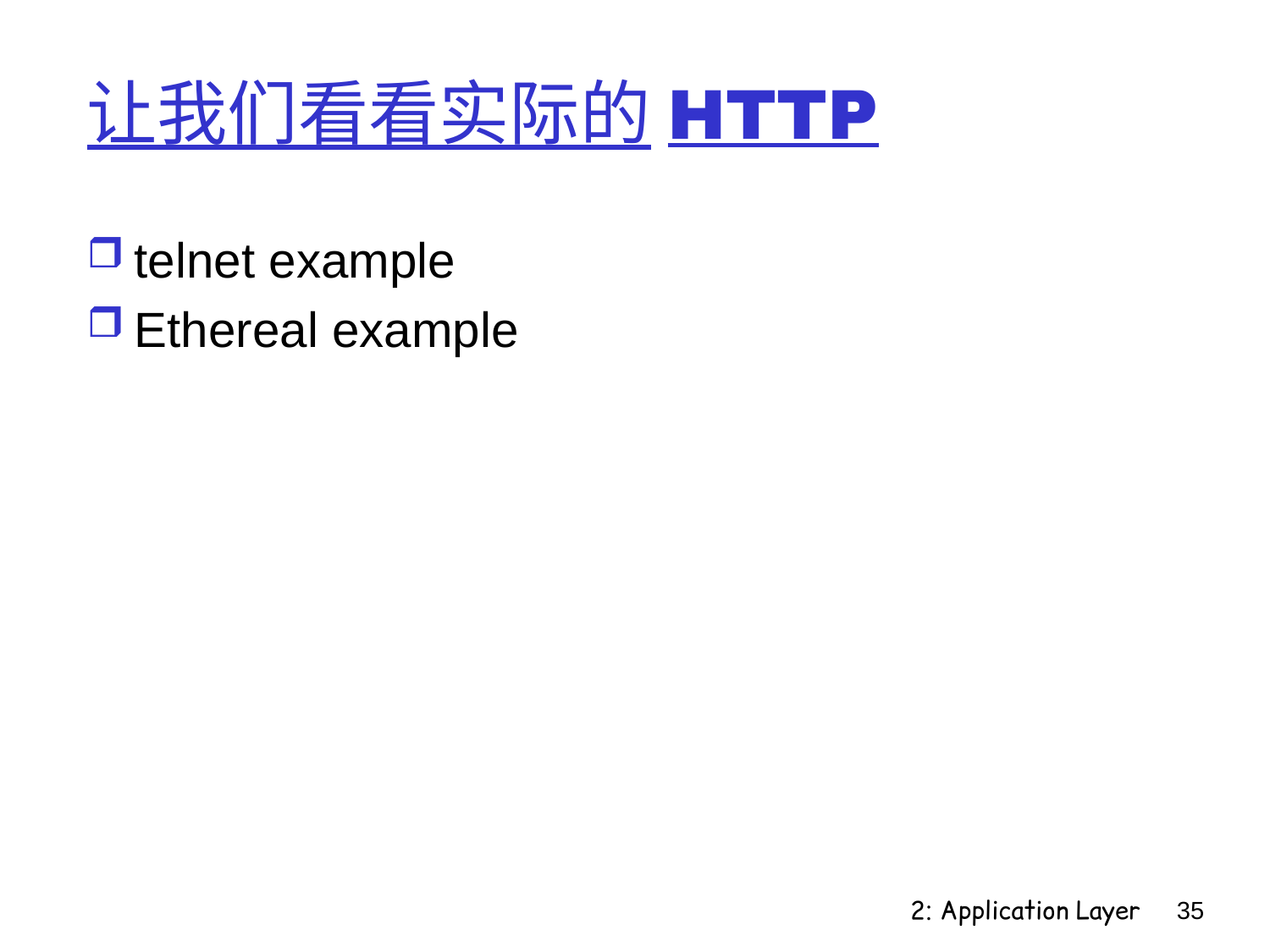

# 让我们看看实际的HTTP
telnet example
Ethereal example
2: Application Layer
35